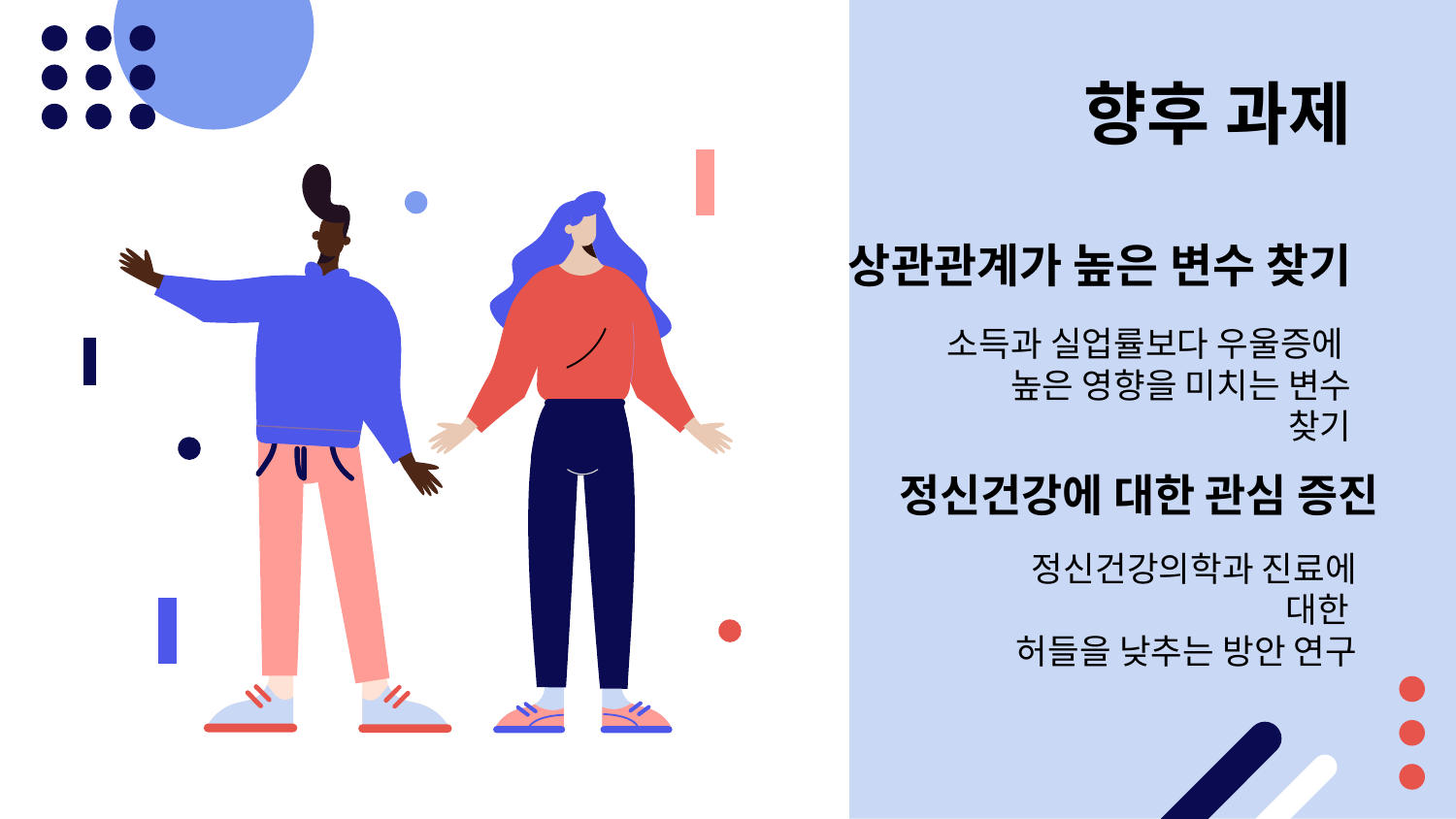

# 향후 과제

상관관계가 높은 변수 찾기
소득과 실업률보다 우울증에
높은 영향을 미치는 변수 찾기
정신건강에 대한 관심 증진
정신건강의학과 진료에 대한
허들을 낮추는 방안 연구